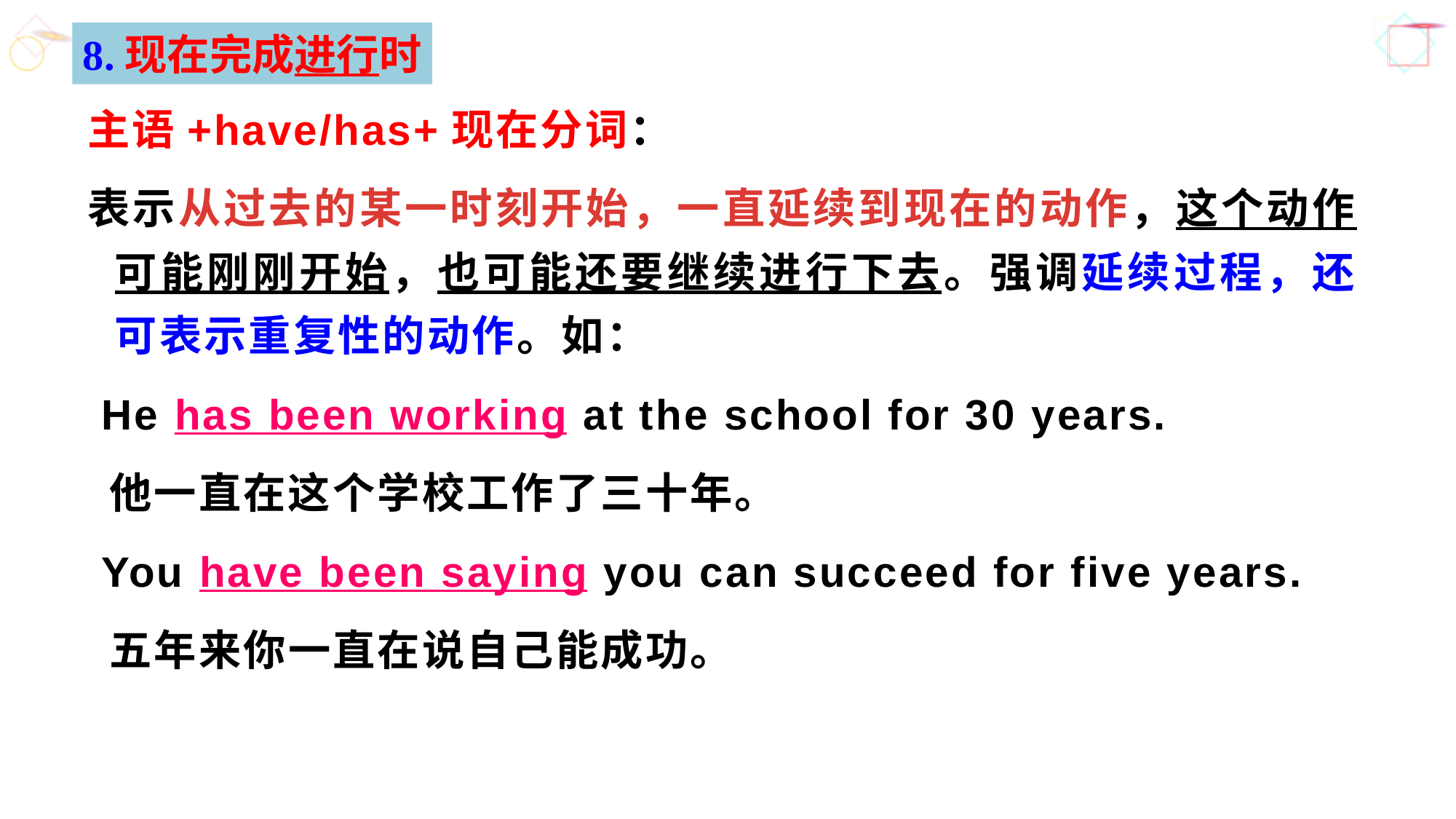

8.现在完成进行时
主语+have/has+现在分词：
表示从过去的某一时刻开始，一直延续到现在的动作，这个动作可能刚刚开始，也可能还要继续进行下去。强调延续过程，还可表示重复性的动作。如：
 He has been working at the school for 30 years.
 他一直在这个学校工作了三十年。
 You have been saying you can succeed for five years.
 五年来你一直在说自己能成功。